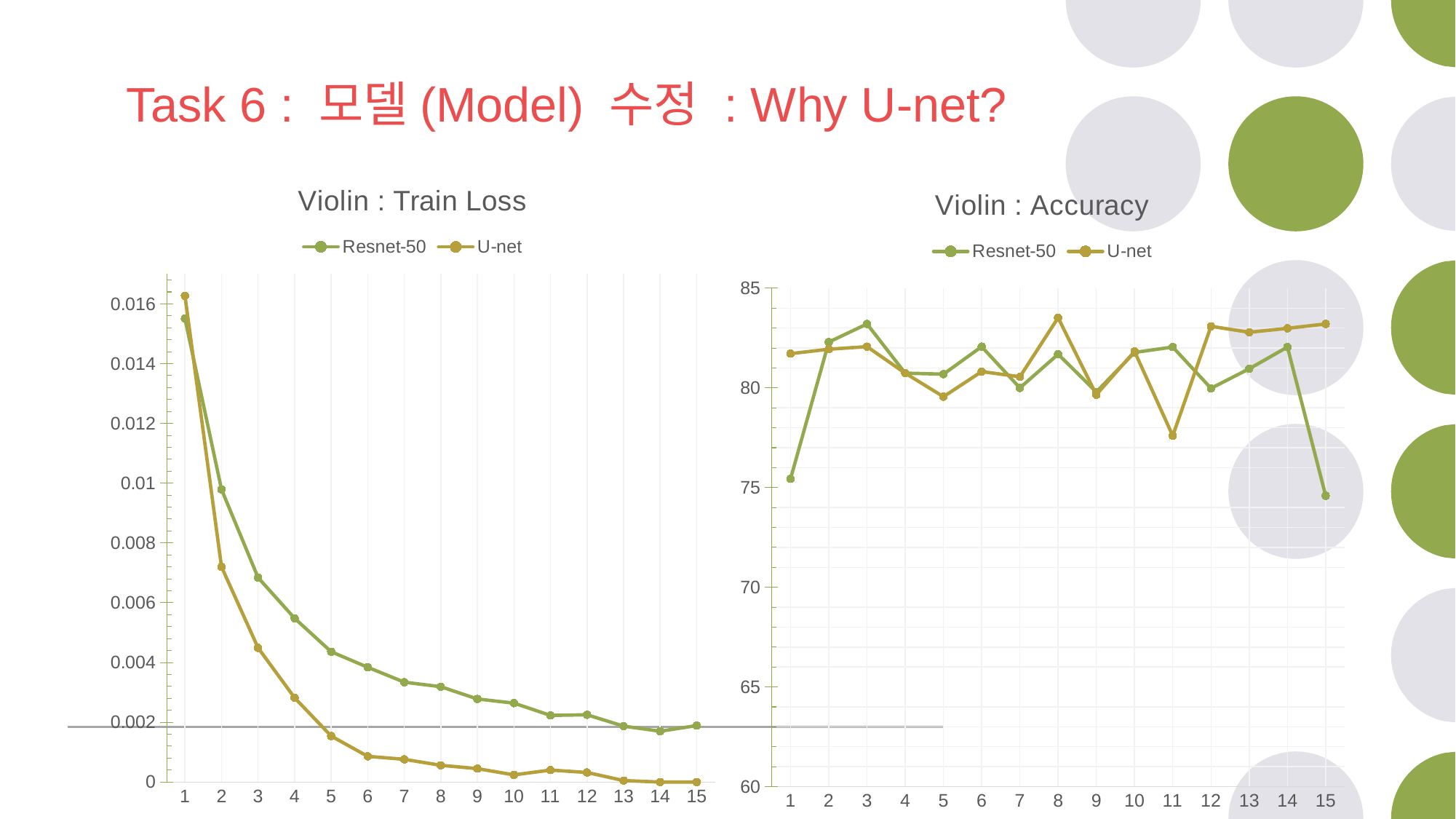

Task 6 : 모델(Model) 수정 : Why U-net?

### Chart: Violin : Train Loss

| Category | Resnet-50 | U-net |
|---|---|---|
| 1 | 0.01551 | 0.01627 |
| 2 | 0.00979 | 0.0072 |
| 3 | 0.00684 | 0.00449 |
| 4 | 0.00548 | 0.00282 |
| 5 | 0.00436 | 0.00154 |
| 6 | 0.00384 | 0.00086 |
| 7 | 0.00334 | 0.00076 |
| 8 | 0.00319 | 0.00056 |
| 9 | 0.00278 | 0.00045 |
| 10 | 0.00264 | 0.00024 |
| 11 | 0.00223 | 0.0004 |
| 12 | 0.00225 | 0.00032 |
| 13 | 0.00187 | 5e-05 |
| 14 | 0.0017 | 0.0 |
| 15 | 0.00189 | 0.0 |

### Chart: Violin : Accuracy

| Category | Resnet-50 | U-net |
|---|---|---|
| 1 | 75.44 | 81.72 |
| 2 | 82.3 | 81.94 |
| 3 | 83.21 | 82.07 |
| 4 | 80.74 | 80.74 |
| 5 | 80.69 | 79.56 |
| 6 | 82.07 | 80.82 |
| 7 | 80.0 | 80.56 |
| 8 | 81.69 | 83.52 |
| 9 | 79.8 | 79.66 |
| 10 | 81.78 | 81.83 |
| 11 | 82.05 | 77.6 |
| 12 | 79.98 | 83.09 |
| 13 | 80.96 | 82.79 |
| 14 | 82.05 | 82.99 |
| 15 | 74.59 | 83.21 |